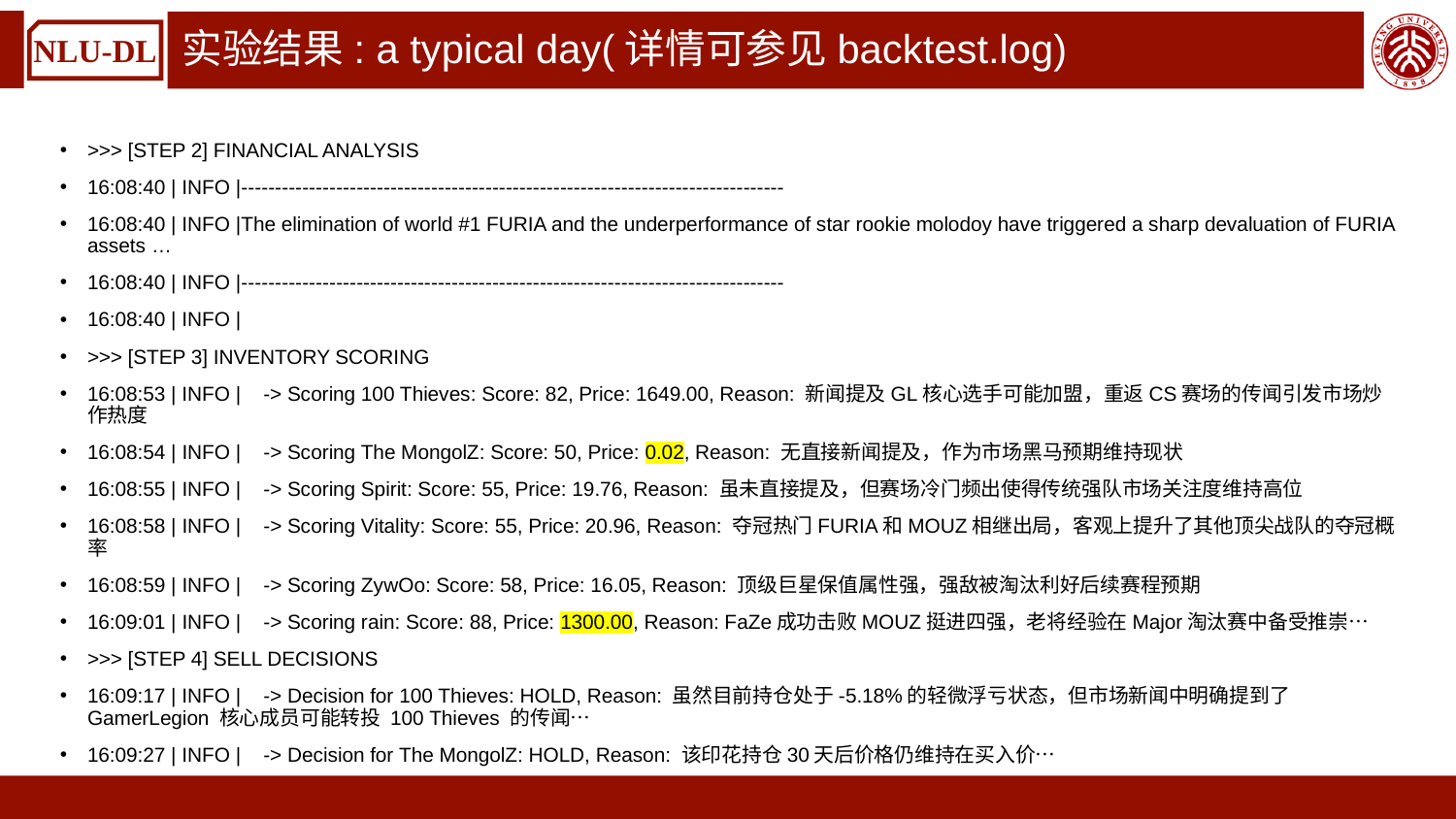

# 实验结果: a typical day(详情可参见backtest.log)
>>> [STEP 2] FINANCIAL ANALYSIS
16:08:40 | INFO |--------------------------------------------------------------------------------
16:08:40 | INFO |The elimination of world #1 FURIA and the underperformance of star rookie molodoy have triggered a sharp devaluation of FURIA assets …
16:08:40 | INFO |--------------------------------------------------------------------------------
16:08:40 | INFO |
>>> [STEP 3] INVENTORY SCORING
16:08:53 | INFO |    -> Scoring 100 Thieves: Score: 82, Price: 1649.00, Reason: 新闻提及GL核心选手可能加盟，重返CS赛场的传闻引发市场炒作热度
16:08:54 | INFO |    -> Scoring The MongolZ: Score: 50, Price: 0.02, Reason: 无直接新闻提及，作为市场黑马预期维持现状
16:08:55 | INFO |    -> Scoring Spirit: Score: 55, Price: 19.76, Reason: 虽未直接提及，但赛场冷门频出使得传统强队市场关注度维持高位
16:08:58 | INFO |    -> Scoring Vitality: Score: 55, Price: 20.96, Reason: 夺冠热门FURIA和MOUZ相继出局，客观上提升了其他顶尖战队的夺冠概率
16:08:59 | INFO |    -> Scoring ZywOo: Score: 58, Price: 16.05, Reason: 顶级巨星保值属性强，强敌被淘汰利好后续赛程预期
16:09:01 | INFO |    -> Scoring rain: Score: 88, Price: 1300.00, Reason: FaZe成功击败MOUZ挺进四强，老将经验在Major淘汰赛中备受推崇…
>>> [STEP 4] SELL DECISIONS
16:09:17 | INFO |    -> Decision for 100 Thieves: HOLD, Reason: 虽然目前持仓处于-5.18%的轻微浮亏状态，但市场新闻中明确提到了 GamerLegion 核心成员可能转投 100 Thieves 的传闻…
16:09:27 | INFO |    -> Decision for The MongolZ: HOLD, Reason: 该印花持仓30天后价格仍维持在买入价…